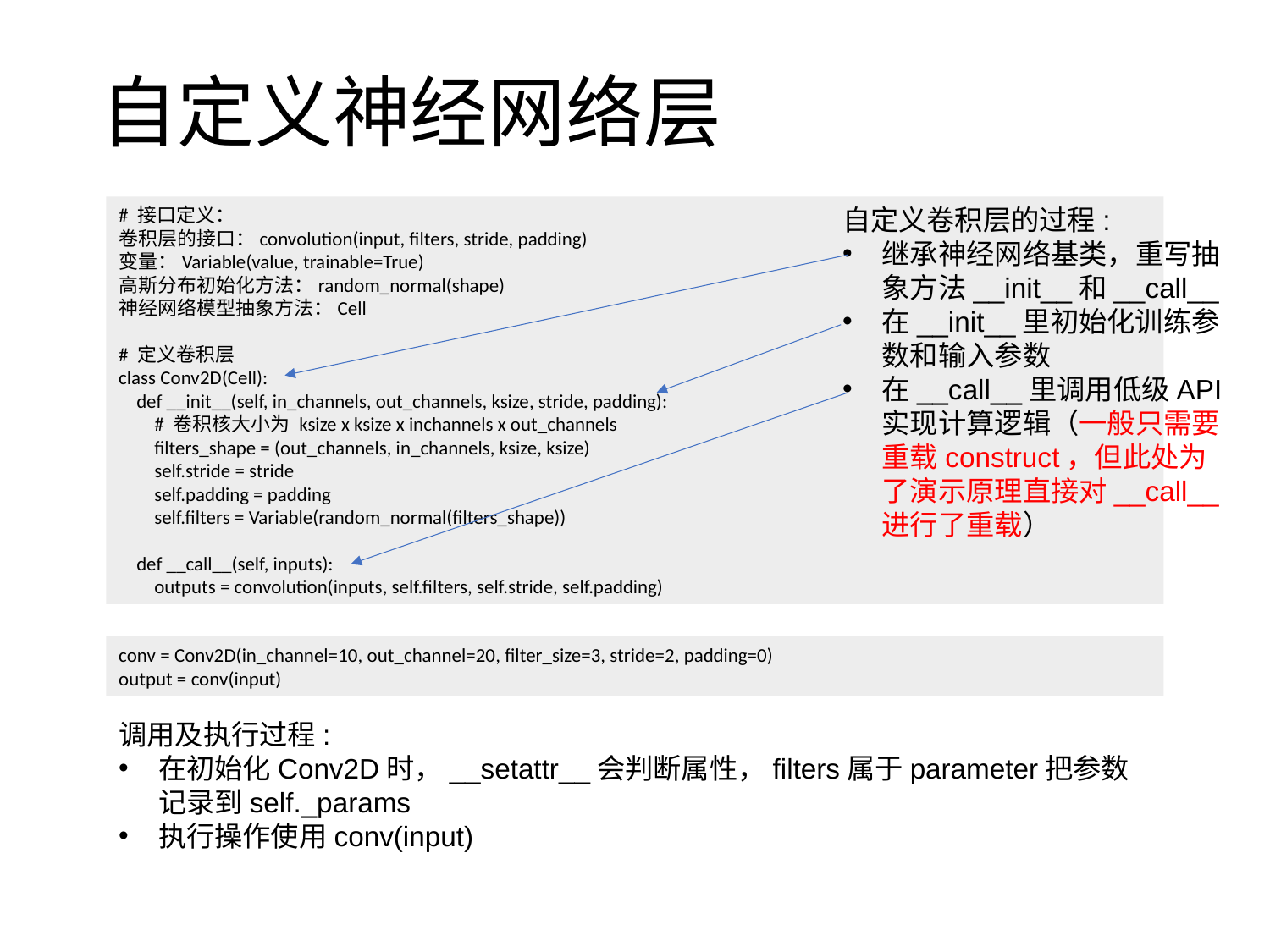

自定义神经网络层
# 接口定义：
卷积层的接口：convolution(input, filters, stride, padding)
变量：Variable(value, trainable=True)
高斯分布初始化方法：random_normal(shape)
神经网络模型抽象方法：Cell

# 定义卷积层
class Conv2D(Cell):
    def __init__(self, in_channels, out_channels, ksize, stride, padding):
        # 卷积核大小为 ksize x ksize x inchannels x out_channels
        filters_shape = (out_channels, in_channels, ksize, ksize)
        self.stride = stride
        self.padding = padding
        self.filters = Variable(random_normal(filters_shape))

    def __call__(self, inputs):
        outputs = convolution(inputs, self.filters, self.stride, self.padding)
自定义卷积层的过程:
继承神经网络基类，重写抽象方法__init__和__call__
在__init__里初始化训练参数和输入参数
在__call__里调用低级API实现计算逻辑（一般只需要重载construct，但此处为了演示原理直接对__call__进行了重载）
conv = Conv2D(in_channel=10, out_channel=20, filter_size=3, stride=2, padding=0)
output = conv(input)
调用及执行过程:
在初始化Conv2D时，__setattr__会判断属性，filters属于parameter把参数记录到self._params
执行操作使用conv(input)